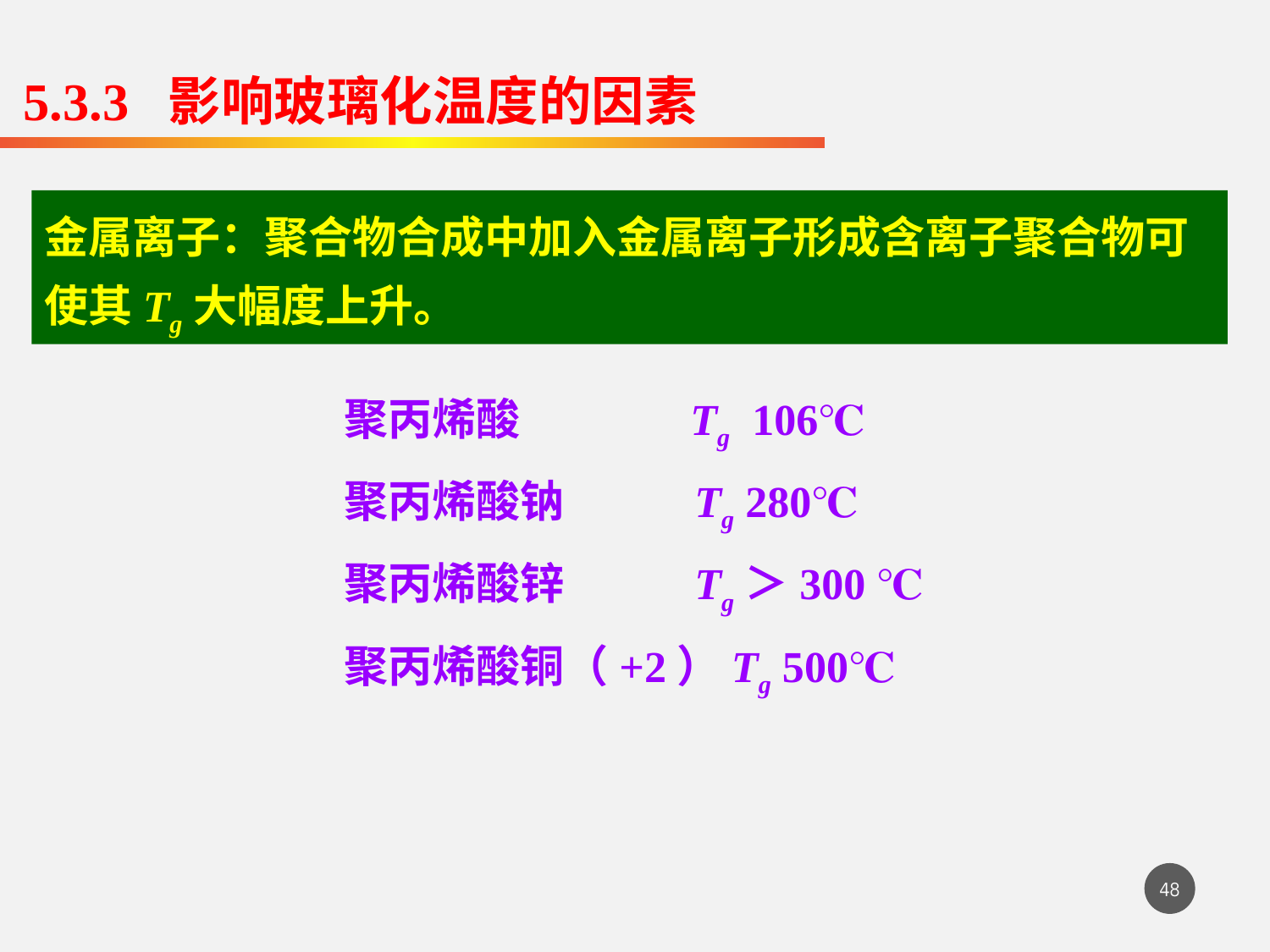

5.3.3  影响玻璃化温度的因素
金属离子：聚合物合成中加入金属离子形成含离子聚合物可使其Tg大幅度上升。
                           聚丙烯酸                Tg  106℃
                           聚丙烯酸钠            Tg 280℃
                           聚丙烯酸锌            Tg＞300 ℃
                           聚丙烯酸铜（+2）Tg 500℃

48